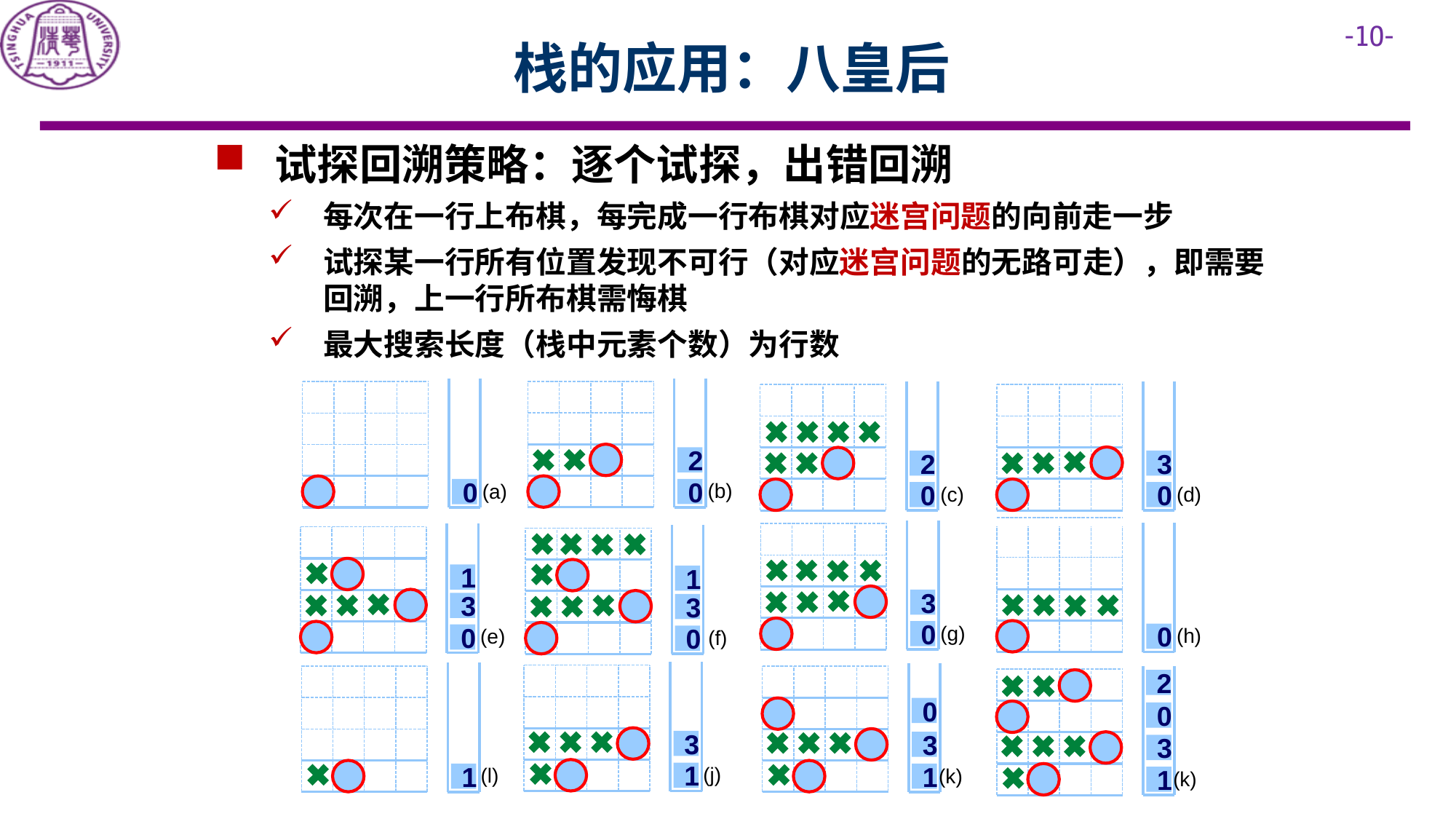

栈的应用：八皇后
 试探回溯策略：逐个试探，出错回溯
每次在一行上布棋，每完成一行布棋对应迷宫问题的向前走一步
试探某一行所有位置发现不可行（对应迷宫问题的无路可走），即需要回溯，上一行所布棋需悔棋
最大搜索长度（栈中元素个数）为行数

2

2
3
(b)
(a)

(c)
(d)
0

0
0
0

1
1

3

3
3
(g)
(h)

(e)
(f)

0

0
0
0

2

0

0

3
3

3
(j)
(l)
(k)

(k)

1
1
1

1